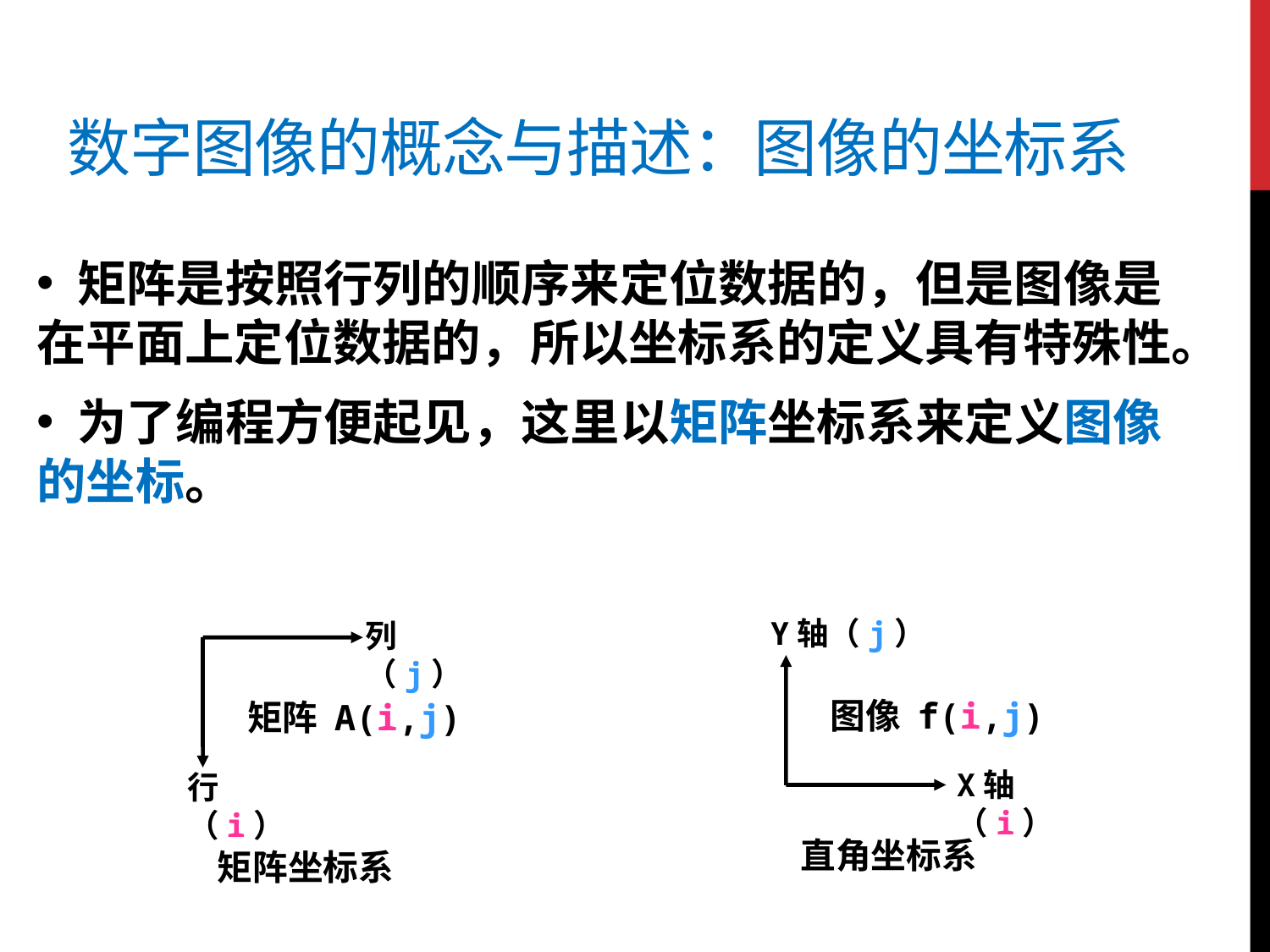

# 数字图像的概念与描述：图像的坐标系

 矩阵是按照行列的顺序来定位数据的，但是图像是在平面上定位数据的，所以坐标系的定义具有特殊性。
 为了编程方便起见，这里以矩阵坐标系来定义图像的坐标。

Y轴（j）

图像 f(i,j)
X轴（i）

直角坐标系
列（j）

行（i）
矩阵 A(i,j)
矩阵坐标系